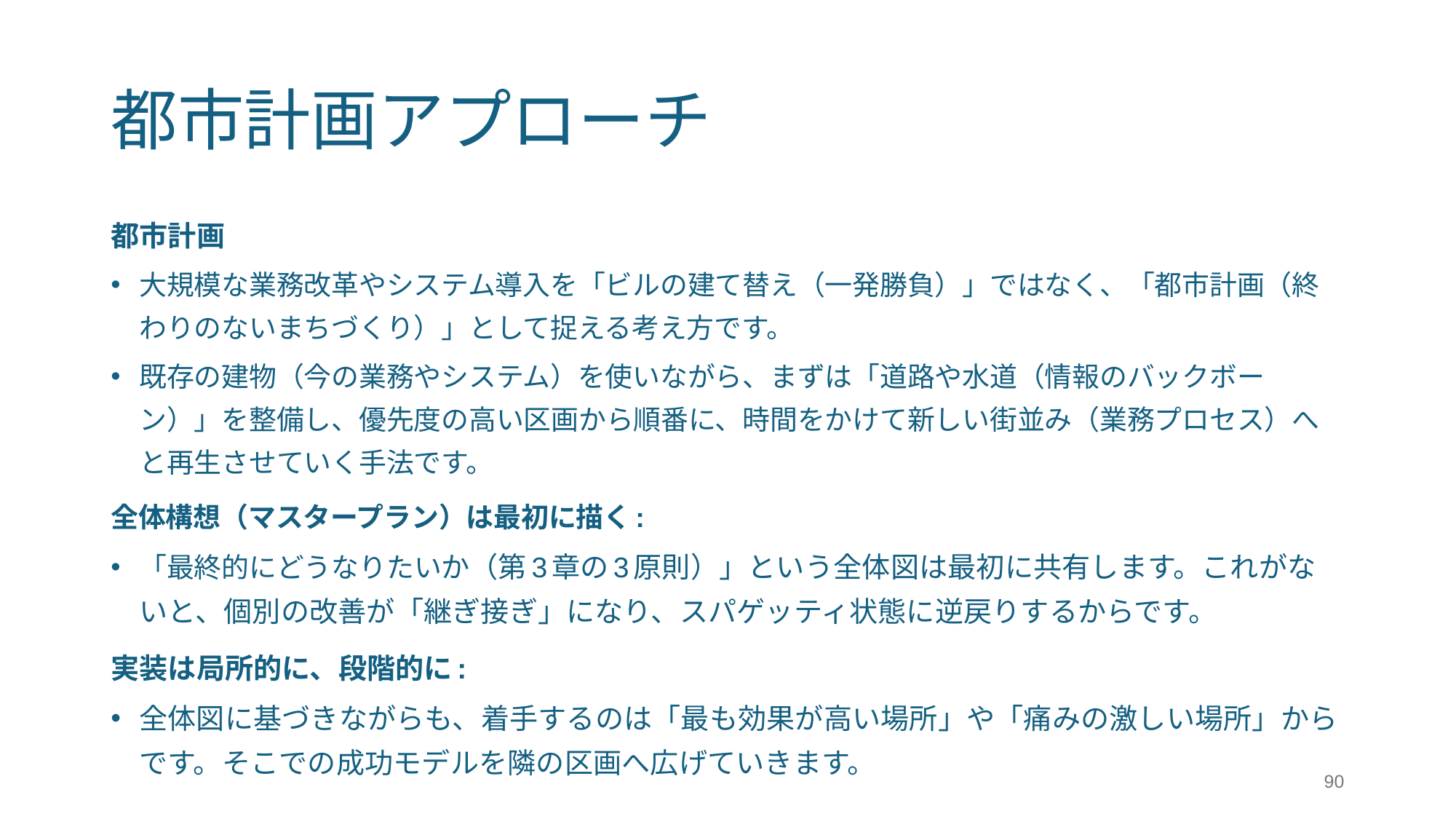

# 都市計画アプローチ
都市計画
大規模な業務改革やシステム導入を「ビルの建て替え（一発勝負）」ではなく、「都市計画（終わりのないまちづくり）」として捉える考え方です。
既存の建物（今の業務やシステム）を使いながら、まずは「道路や水道（情報のバックボーン）」を整備し、優先度の高い区画から順番に、時間をかけて新しい街並み（業務プロセス）へと再生させていく手法です。
全体構想（マスタープラン）は最初に描く:
「最終的にどうなりたいか（第3章の3原則）」という全体図は最初に共有します。これがないと、個別の改善が「継ぎ接ぎ」になり、スパゲッティ状態に逆戻りするからです。
実装は局所的に、段階的に:
全体図に基づきながらも、着手するのは「最も効果が高い場所」や「痛みの激しい場所」からです。そこでの成功モデルを隣の区画へ広げていきます。
90